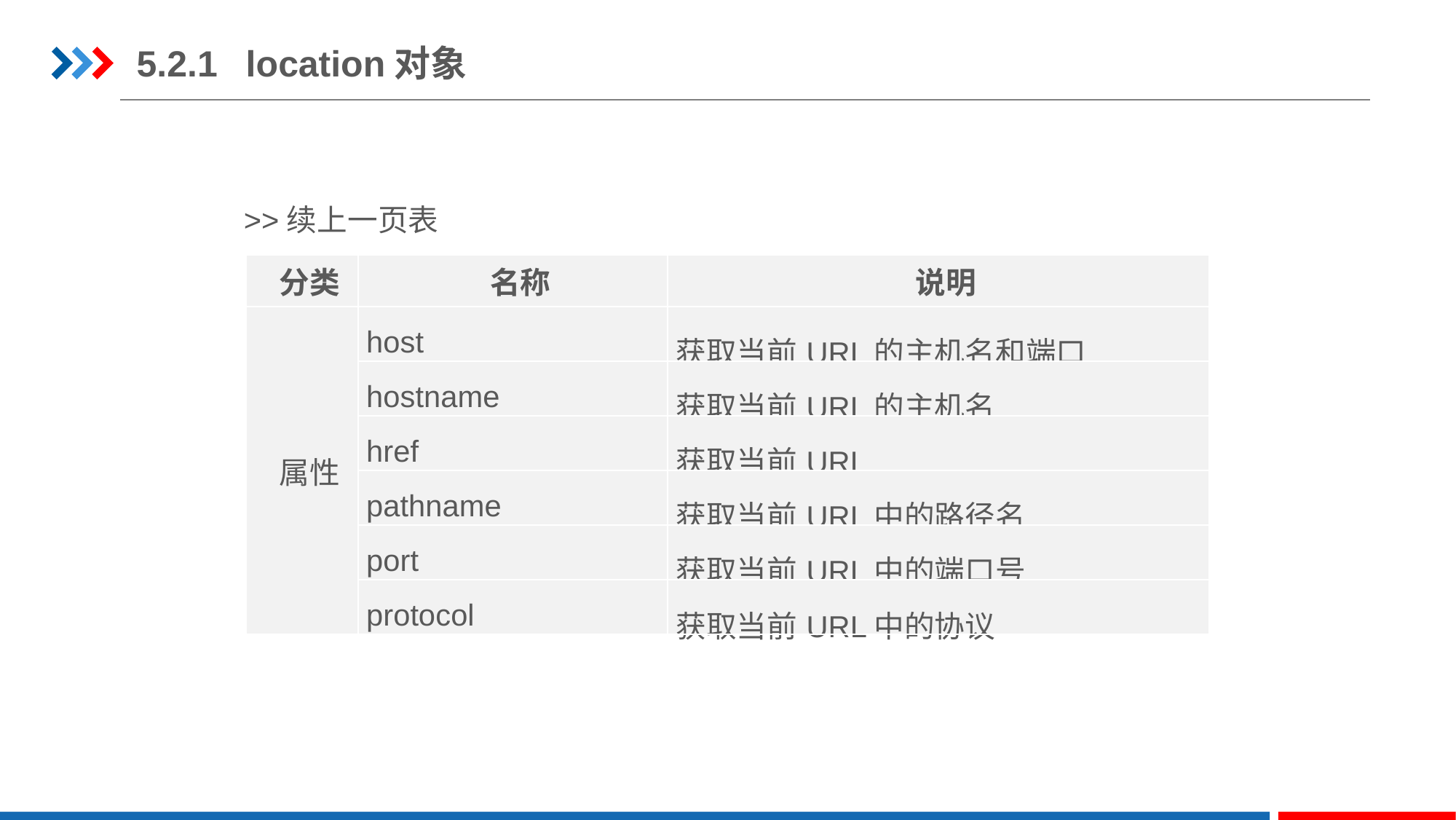

5.2.1	location对象
>>续上一页表
| 分类 | 名称 | 说明 |
| --- | --- | --- |
| 属性 | host | 获取当前URL的主机名和端口 |
|  | hostname | 获取当前URL的主机名 |
|  | href | 获取当前URL |
|  | pathname | 获取当前URL中的路径名 |
|  | port | 获取当前URL中的端口号 |
|  | protocol | 获取当前URL中的协议 |